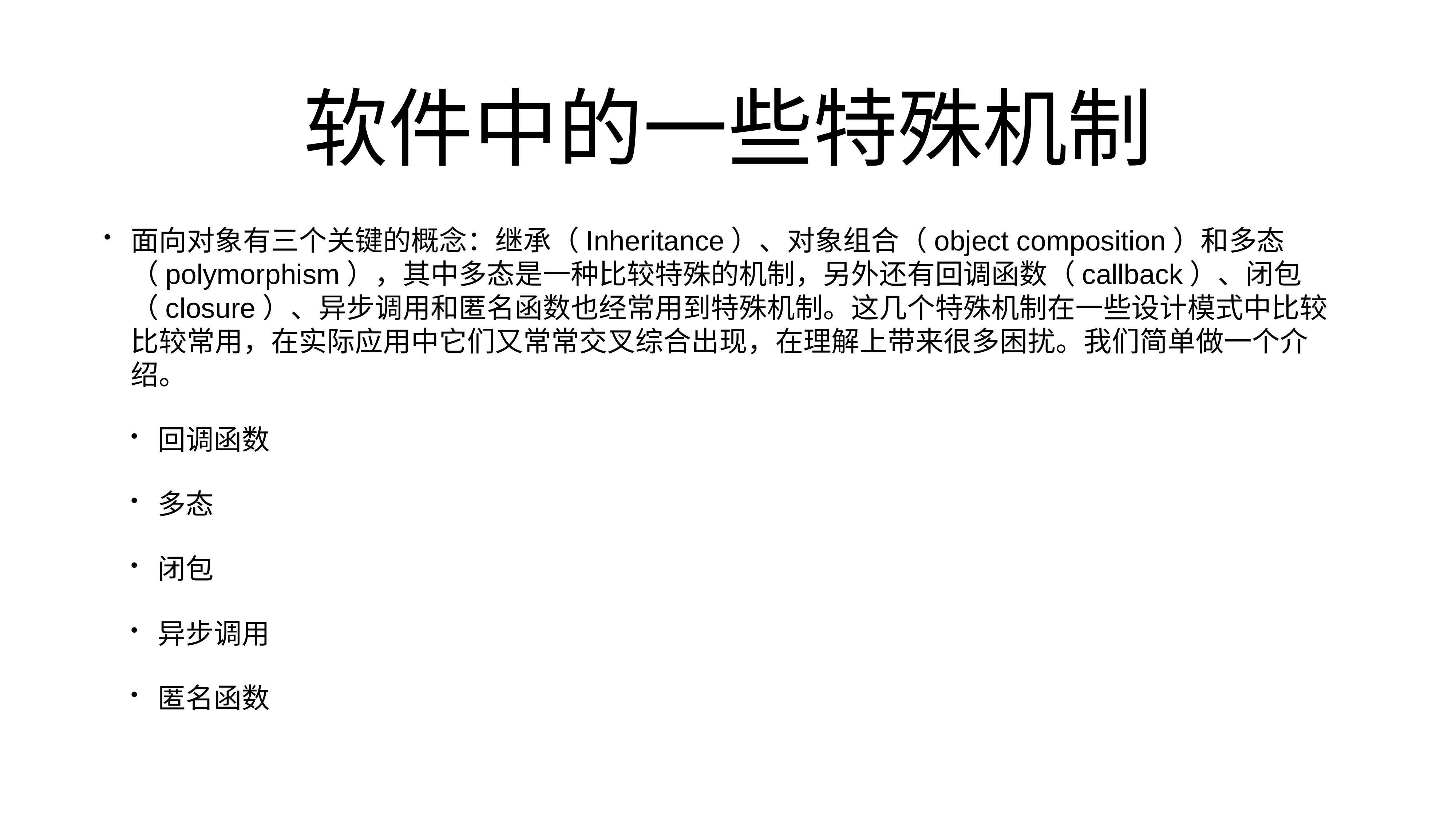

# 软件中的一些特殊机制
面向对象有三个关键的概念：继承（Inheritance）、对象组合（object composition）和多态（polymorphism），其中多态是一种比较特殊的机制，另外还有回调函数（callback）、闭包（closure）、异步调用和匿名函数也经常用到特殊机制。这几个特殊机制在一些设计模式中比较比较常用，在实际应用中它们又常常交叉综合出现，在理解上带来很多困扰。我们简单做一个介绍。
回调函数
多态
闭包
异步调用
匿名函数